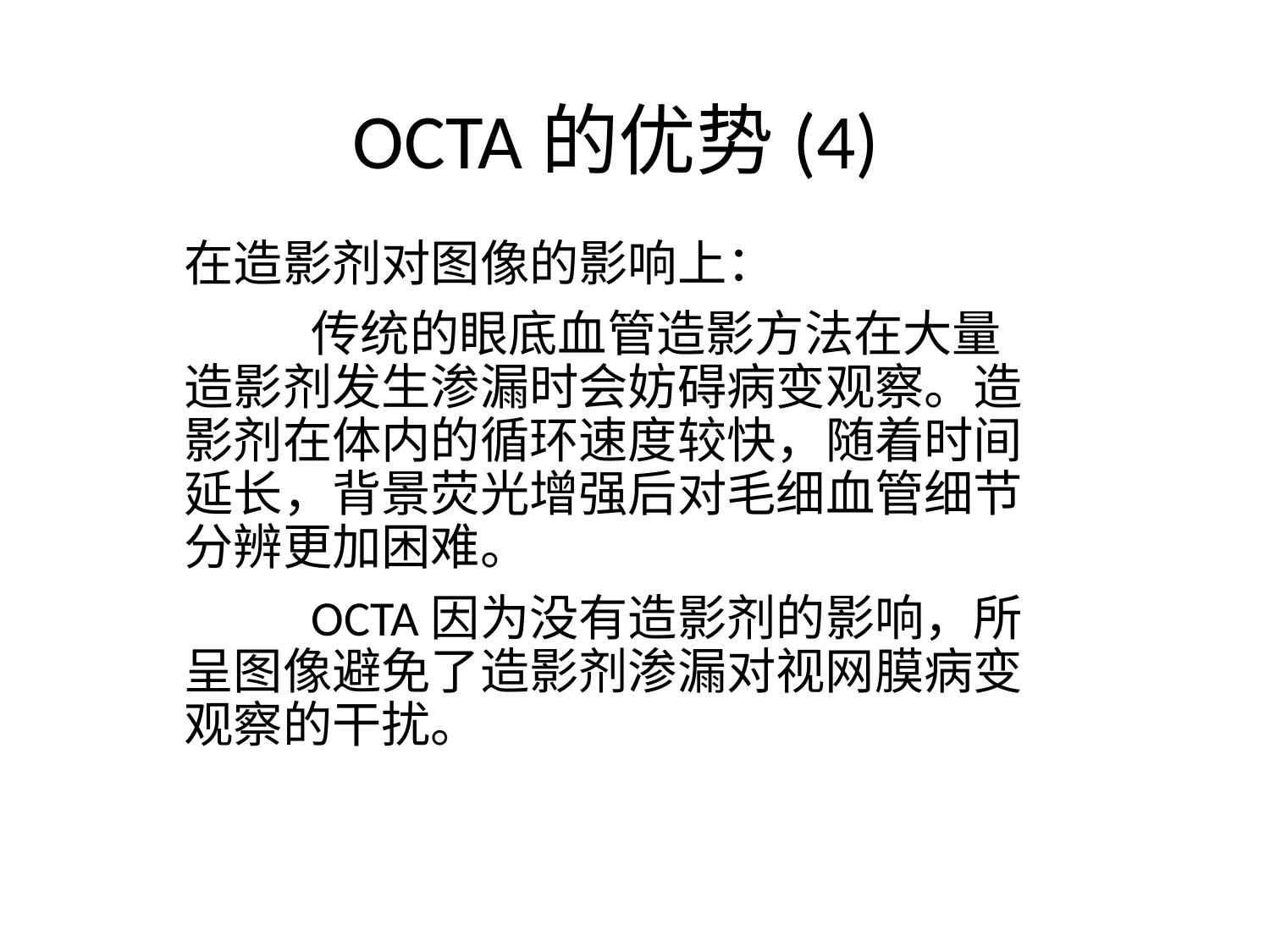

# OCTA的优势(4)
在造影剂对图像的影响上：
	传统的眼底血管造影方法在大量造影剂发生渗漏时会妨碍病变观察。造影剂在体内的循环速度较快，随着时间延长，背景荧光增强后对毛细血管细节分辨更加困难。
	OCTA因为没有造影剂的影响，所呈图像避免了造影剂渗漏对视网膜病变观察的干扰。